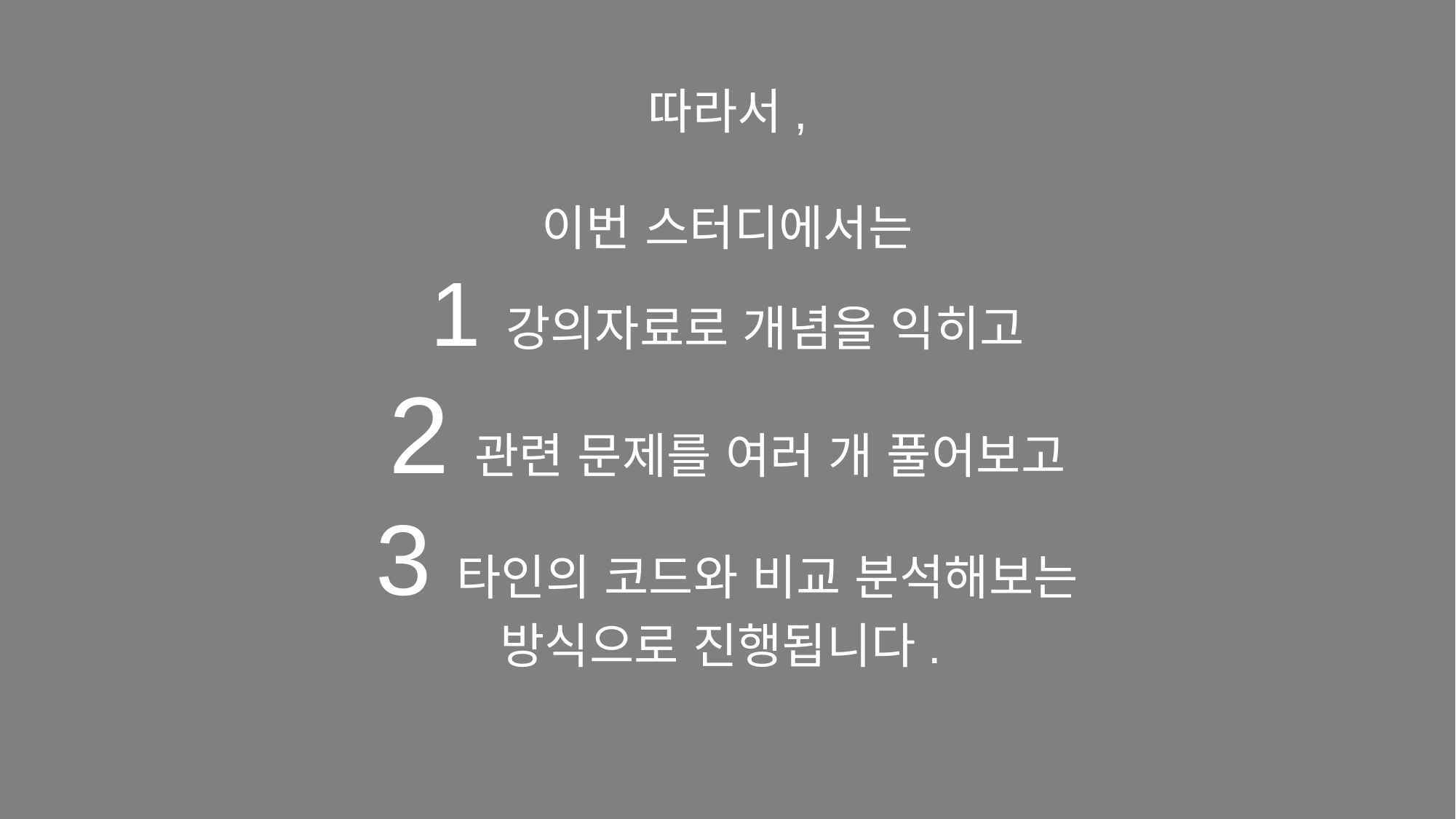

따라서,

이번 스터디에서는
1 강의자료로 개념을 익히고
2 관련 문제를 여러 개 풀어보고
3 타인의 코드와 비교 분석해보는
방식으로 진행됩니다.